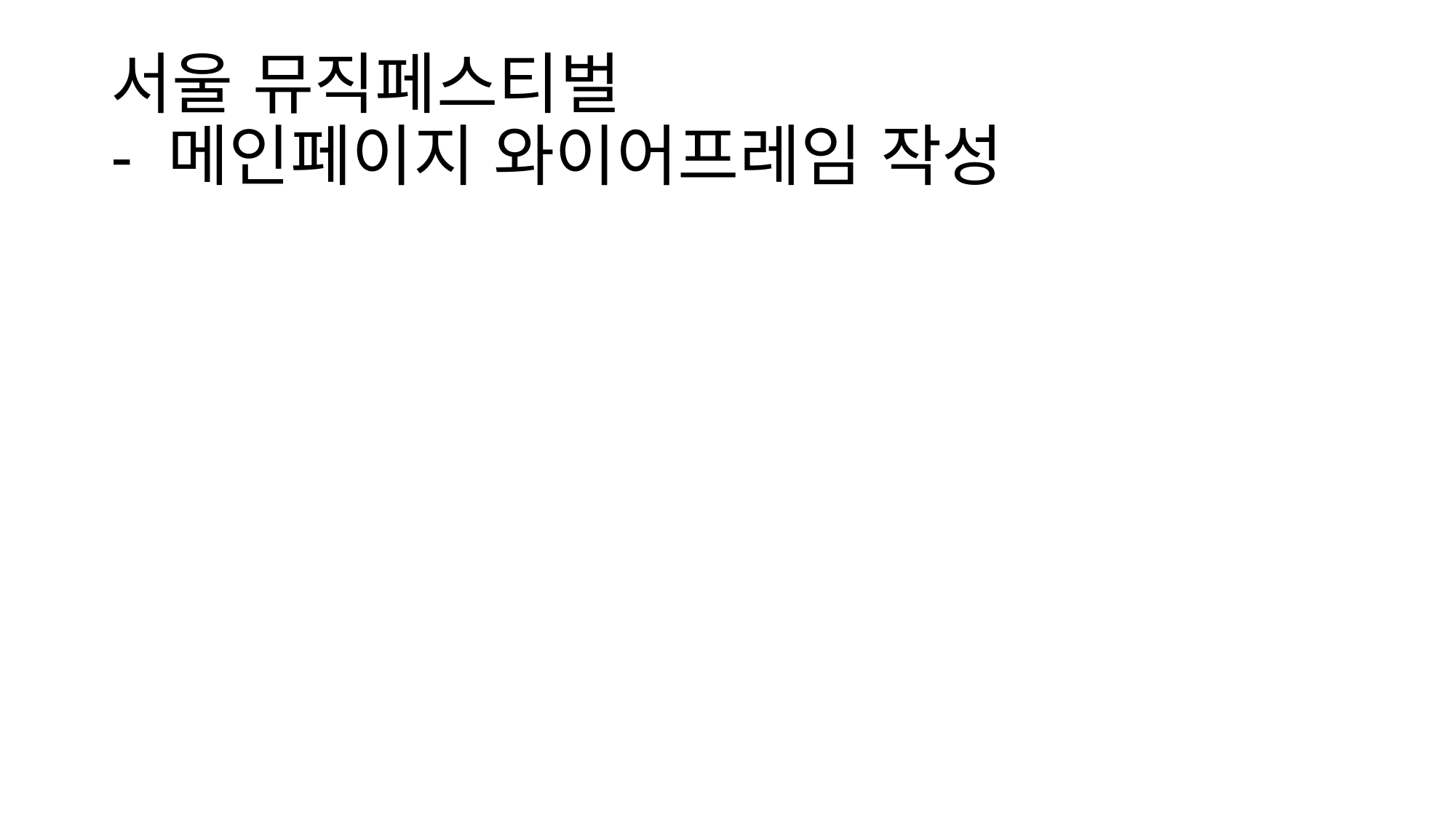

# 서울 뮤직페스티벌 - 메인페이지 와이어프레임 작성